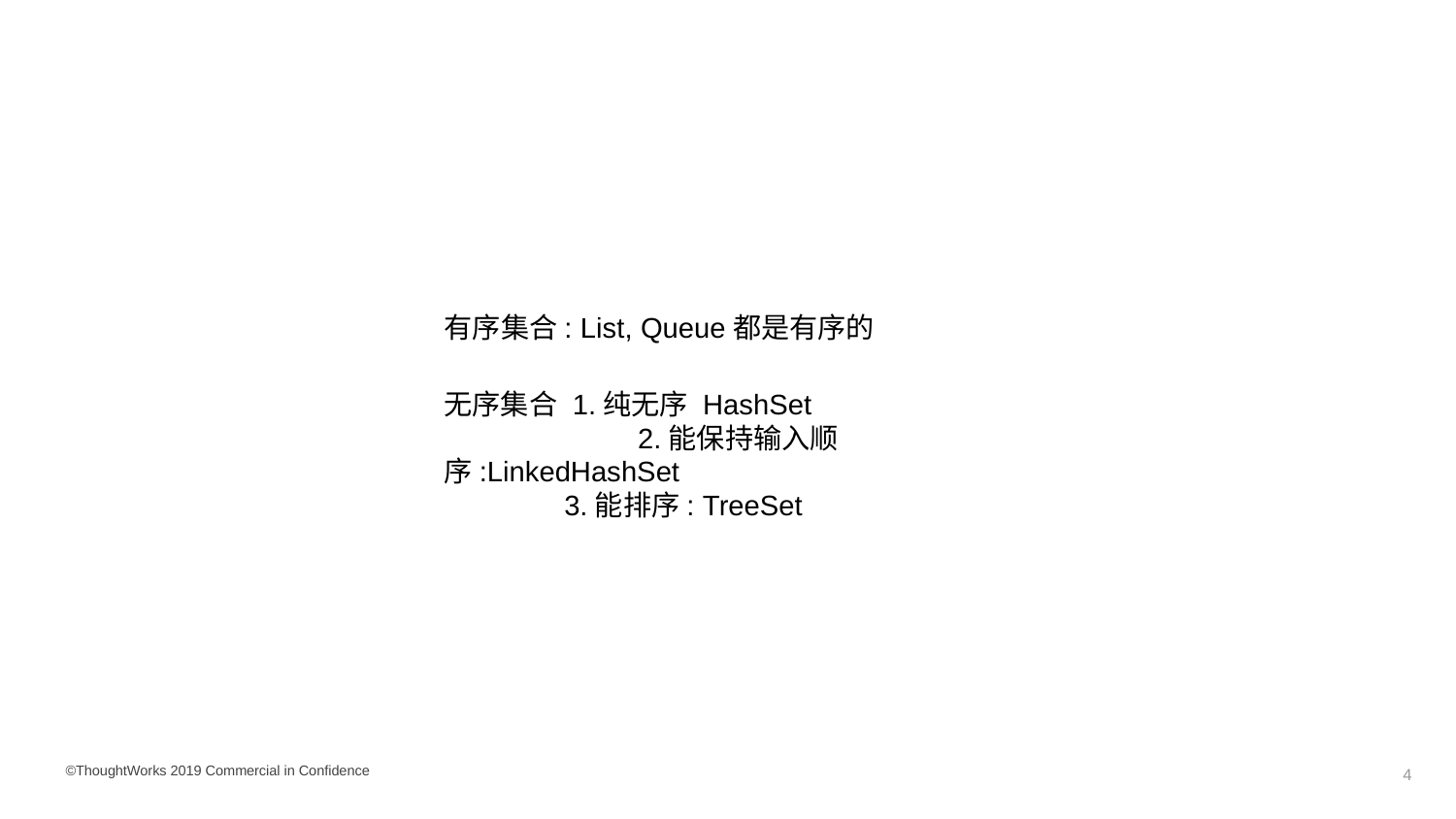

有序集合: List, Queue都是有序的
无序集合 1.纯无序 HashSet
	      2.能保持输入顺序:LinkedHashSet
               3.能排序: TreeSet
©ThoughtWorks 2019 Commercial in Confidence
4